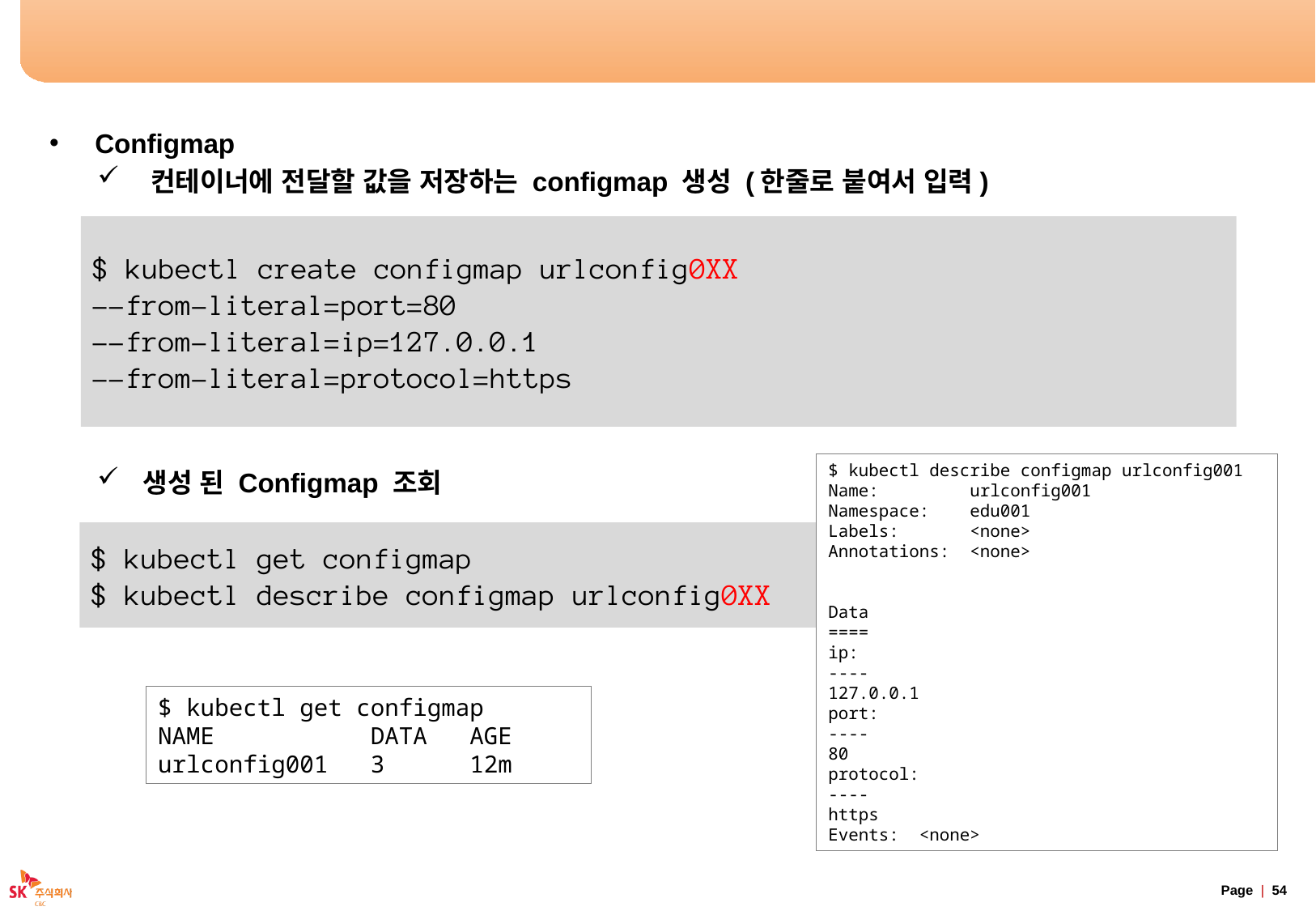

# ConfigMap 생성 실습 – key=value
Configmap
컨테이너에 전달할 값을 저장하는 configmap 생성 (한줄로 붙여서 입력)

생성 된 Configmap 조회

$ kubectl create configmap urlconfig0XX
--from-literal=port=80
--from-literal=ip=127.0.0.1
--from-literal=protocol=https
$ kubectl describe configmap urlconfig001
Name:         urlconfig001
Namespace:    edu001
Labels:       <none>
Annotations:  <none>

Data
====
ip:
----
127.0.0.1
port:
----
80
protocol:
----
https
Events:  <none>
$ kubectl get configmap
$ kubectl describe configmap urlconfig0XX
$ kubectl get configmap
NAME           DATA   AGE
urlconfig001   3      12m